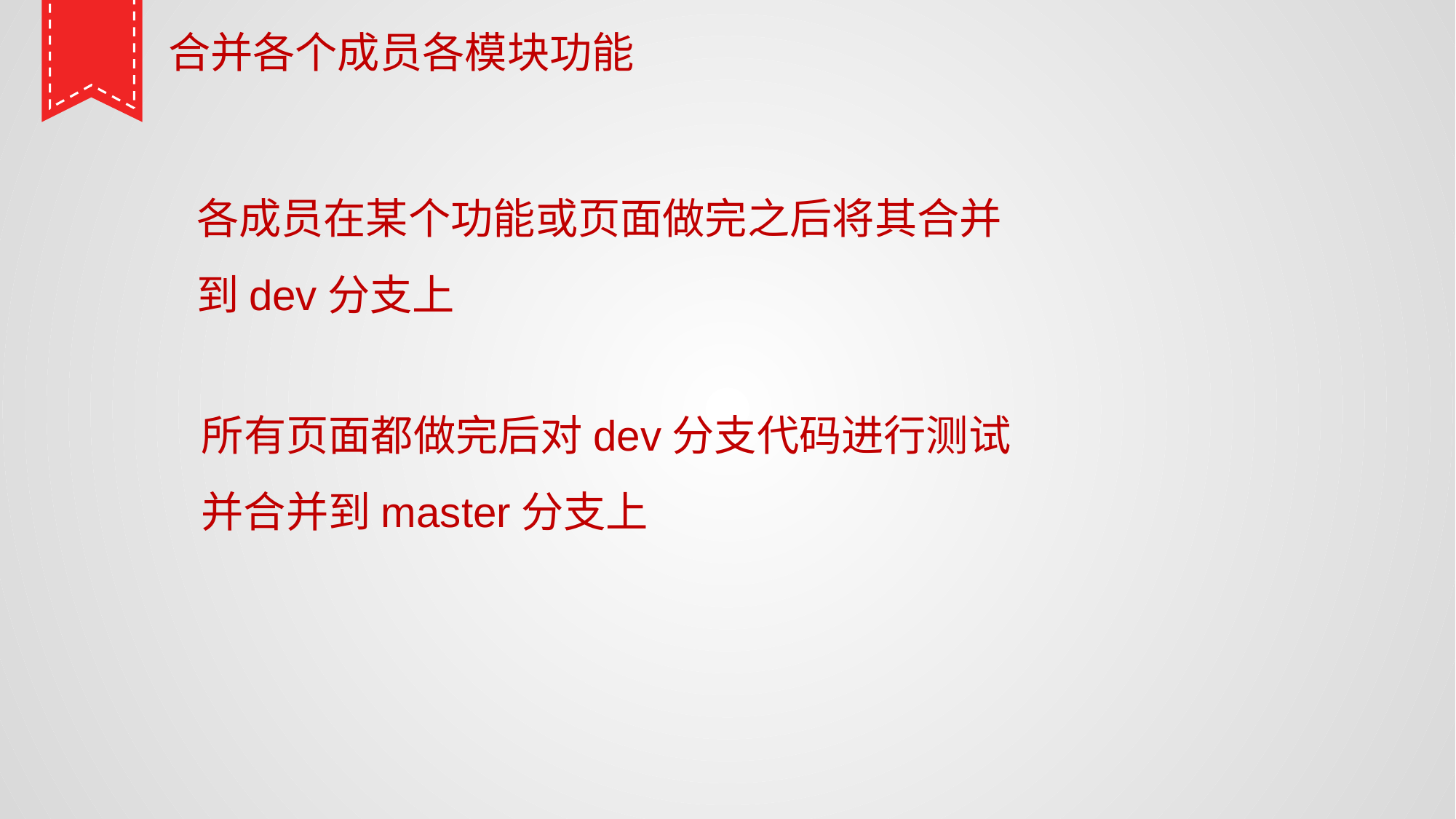

合并各个成员各模块功能
各成员在某个功能或页面做完之后将其合并到dev分支上
所有页面都做完后对dev分支代码进行测试并合并到master分支上